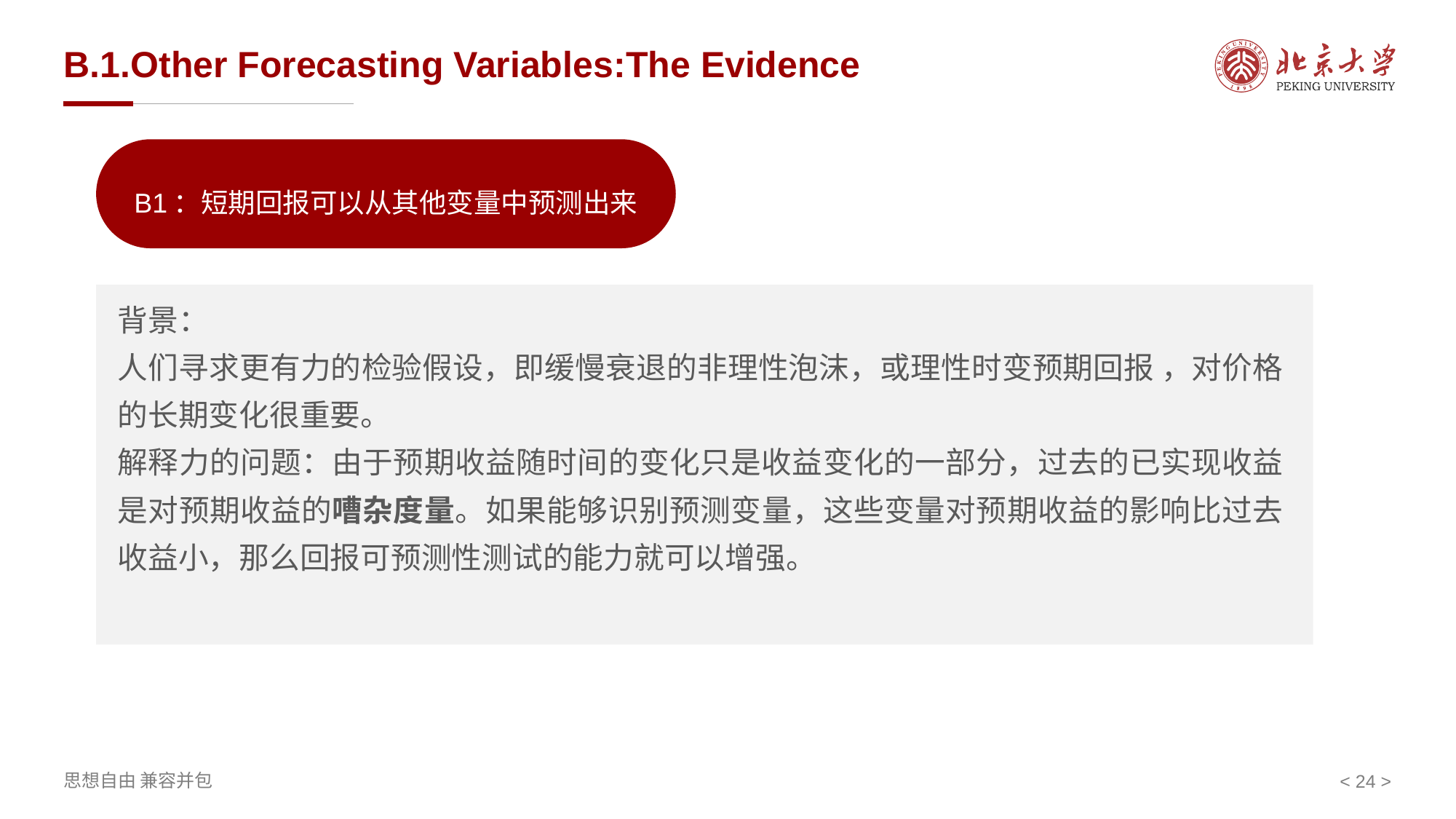

# B.1.Other Forecasting Variables:The Evidence
B1：短期回报可以从其他变量中预测出来
背景：
人们寻求更有力的检验假设，即缓慢衰退的非理性泡沫，或理性时变预期回报 ，对价格的长期变化很重要。
解释力的问题：由于预期收益随时间的变化只是收益变化的一部分，过去的已实现收益是对预期收益的嘈杂度量。如果能够识别预测变量，这些变量对预期收益的影响比过去收益小，那么回报可预测性测试的能力就可以增强。

< 24 >